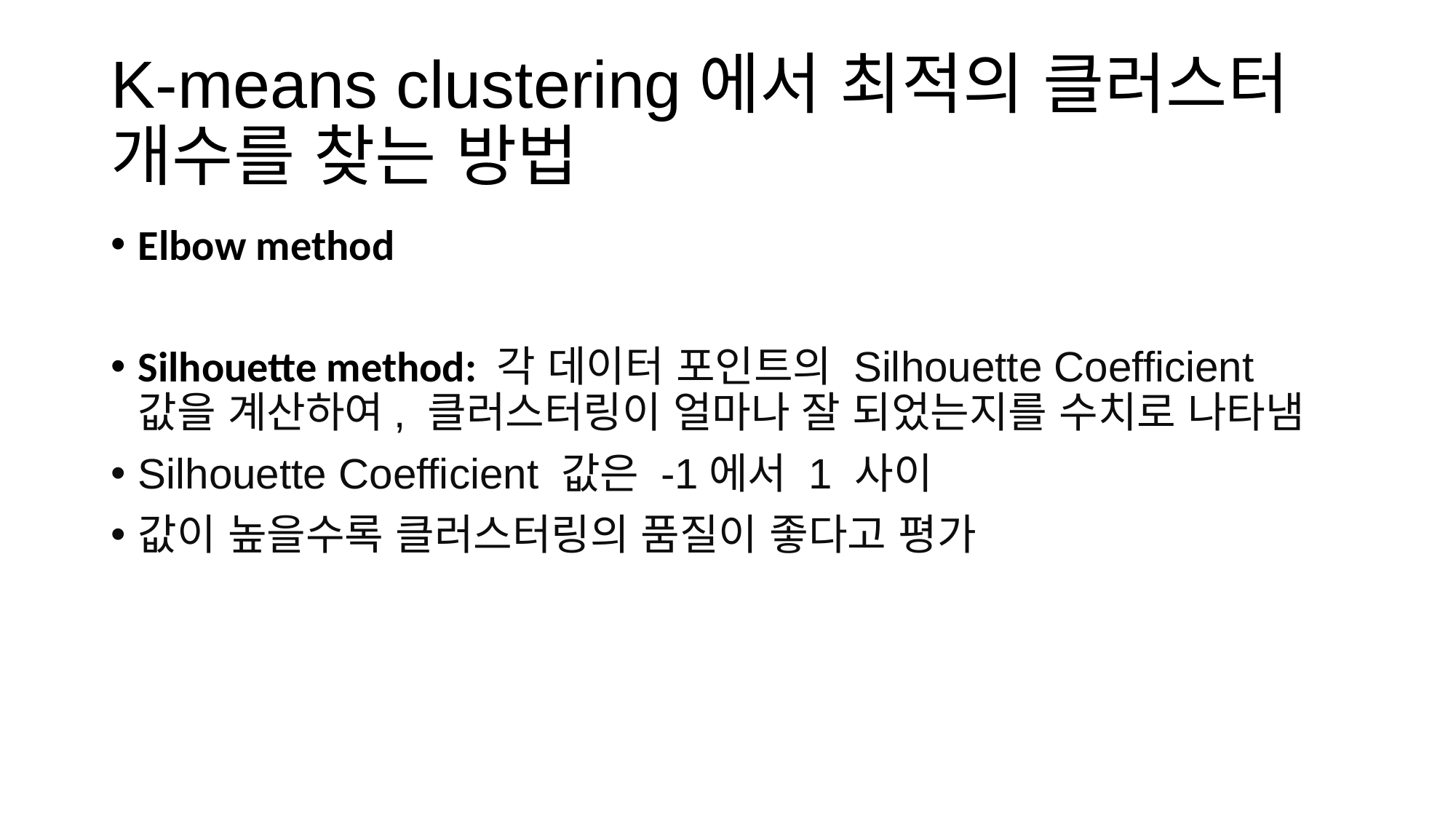

# K-means clustering에서 최적의 클러스터 개수를 찾는 방법
Elbow method

Silhouette method: 각 데이터 포인트의 Silhouette Coefficient 값을 계산하여, 클러스터링이 얼마나 잘 되었는지를 수치로 나타냄
Silhouette Coefficient 값은 -1에서 1 사이
값이 높을수록 클러스터링의 품질이 좋다고 평가